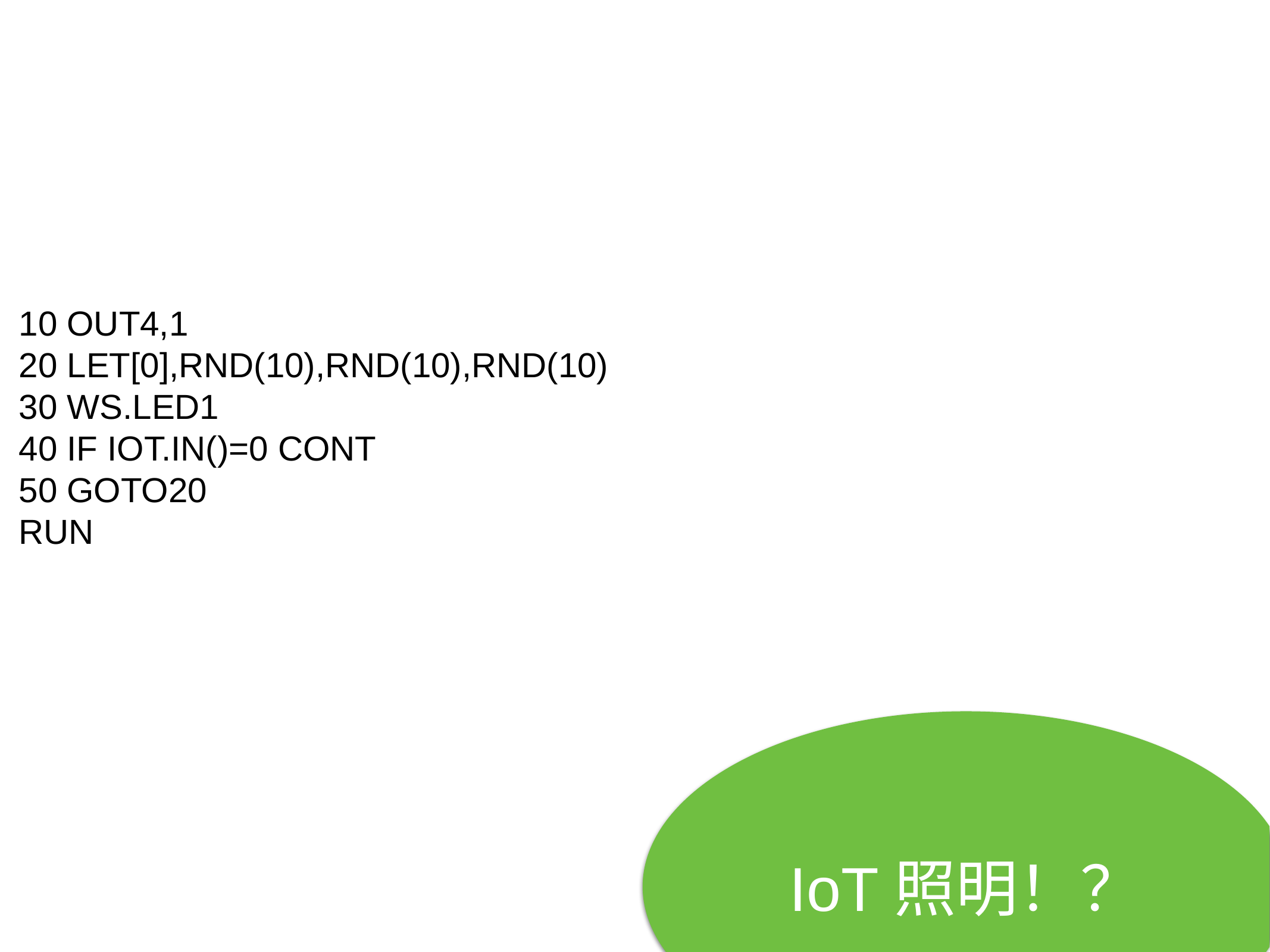

10 OUT4,1
20 LET[0],RND(10),RND(10),RND(10)
30 WS.LED1
40 IF IOT.IN()=0 CONT
50 GOTO20
RUN
IoT照明！？